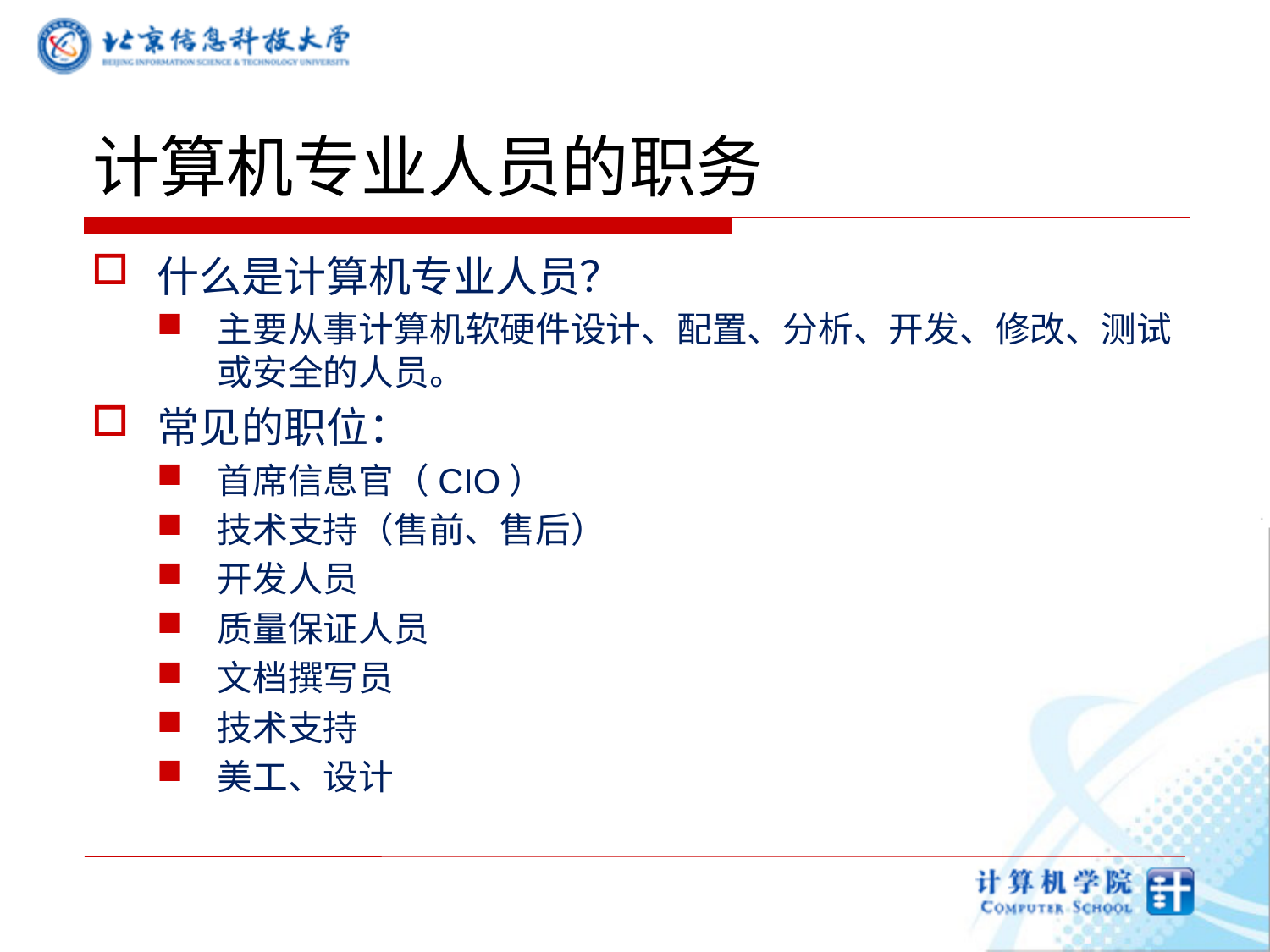

# 计算机专业人员的职务
什么是计算机专业人员？
主要从事计算机软硬件设计、配置、分析、开发、修改、测试或安全的人员。
常见的职位：
首席信息官（CIO）
技术支持（售前、售后）
开发人员
质量保证人员
文档撰写员
技术支持
美工、设计